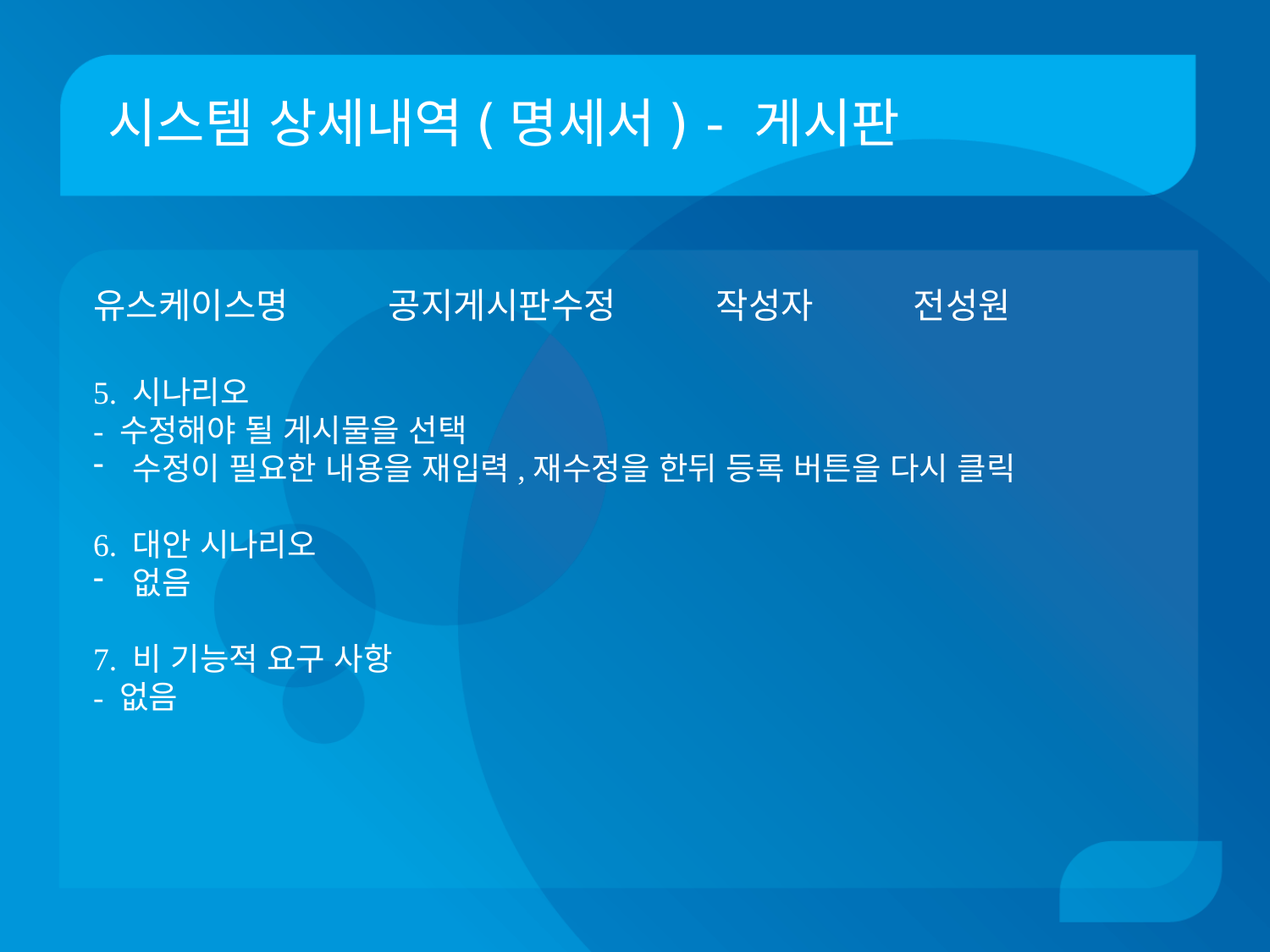

# 시스템 상세내역(명세서) - 게시판
유스케이스명          공지게시판수정          작성자          전성원
5. 시나리오
- 수정해야 될 게시물을 선택
수정이 필요한 내용을 재입력,재수정을 한뒤 등록 버튼을 다시 클릭

6. 대안 시나리오
없음

7. 비 기능적 요구 사항
- 없음